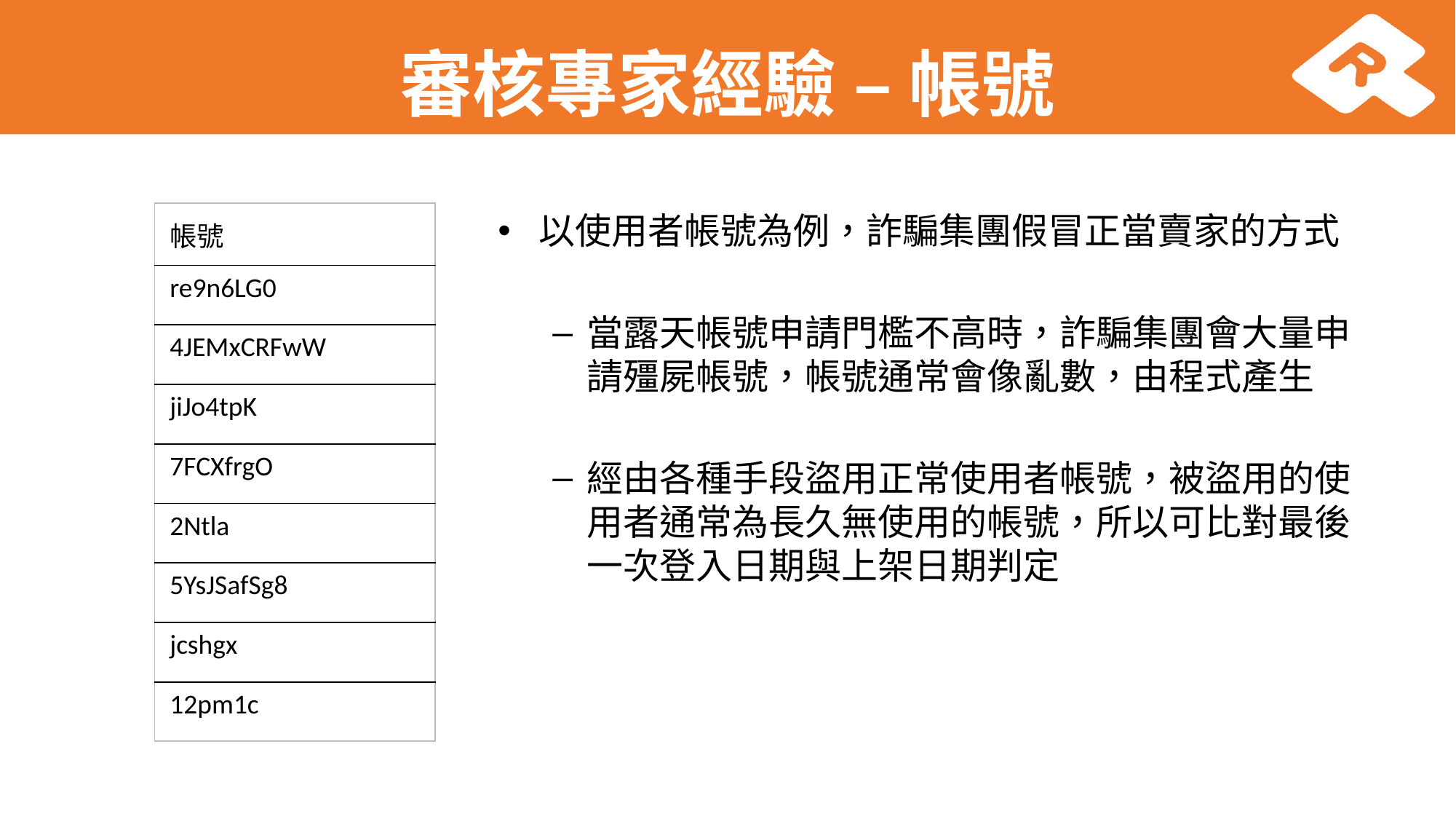

# 審核專家經驗 – 帳號
以使用者帳號為例，詐騙集團假冒正當賣家的方式

當露天帳號申請門檻不高時，詐騙集團會大量申請殭屍帳號，帳號通常會像亂數，由程式產生

經由各種手段盜用正常使用者帳號，被盜用的使用者通常為長久無使用的帳號，所以可比對最後一次登入日期與上架日期判定

| 帳號 |
| --- |
| re9n6LG0 |
| 4JEMxCRFwW |
| jiJo4tpK |
| 7FCXfrgO |
| 2Ntla |
| 5YsJSafSg8 |
| jcshgx |
| 12pm1c |